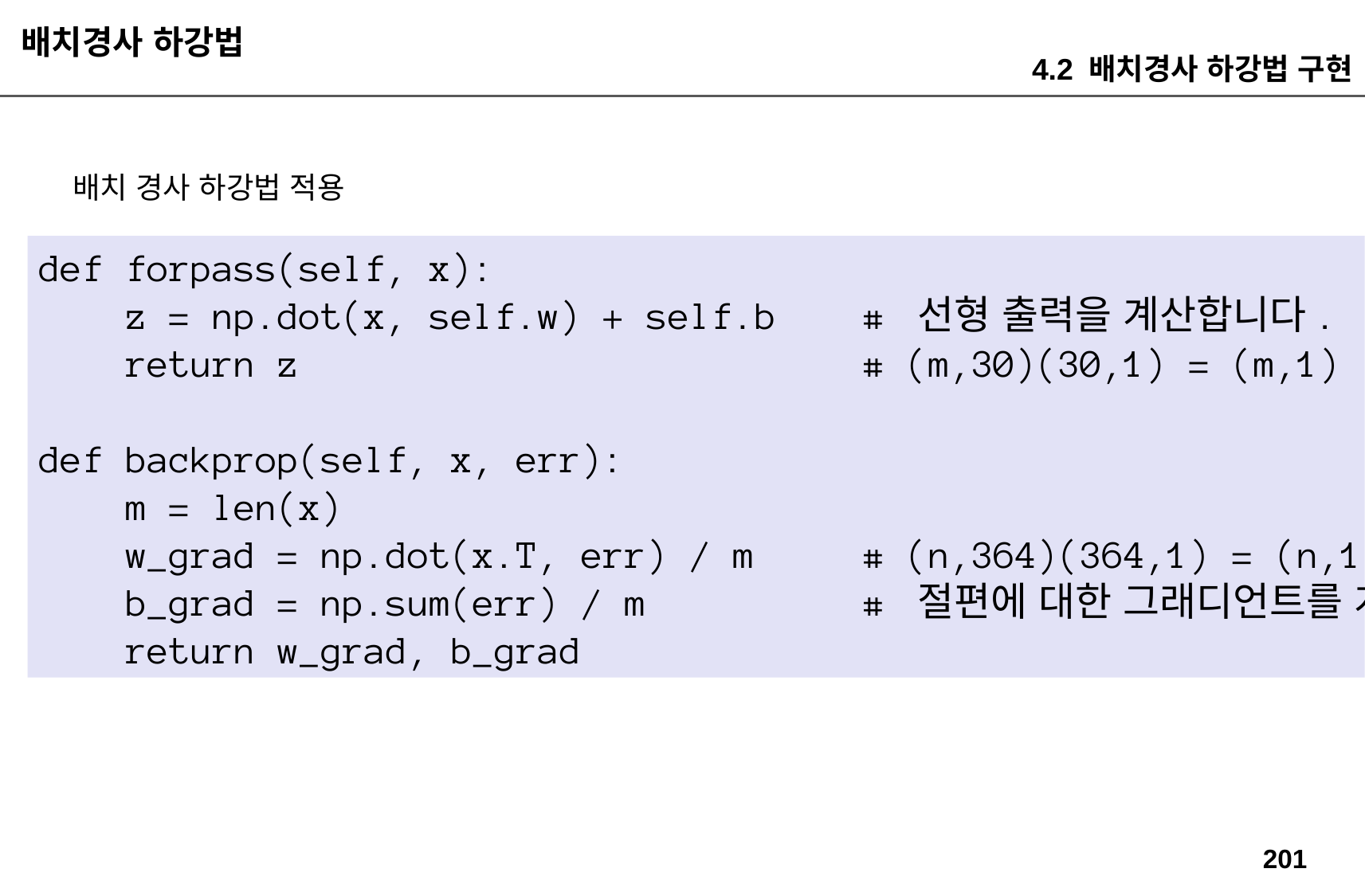

배치경사 하강법
4.2 배치경사 하강법 구현
배치 경사 하강법 적용
def forpass(self, x):
    z = np.dot(x, self.w) + self.b    # 선형 출력을 계산합니다.
    return z                          # (m,30)(30,1) = (m,1)

def backprop(self, x, err):
    m = len(x)
    w_grad = np.dot(x.T, err) / m     # (n,364)(364,1) = (n,1)
    b_grad = np.sum(err) / m          # 절편에 대한 그래디언트를 계산합니다.
    return w_grad, b_grad